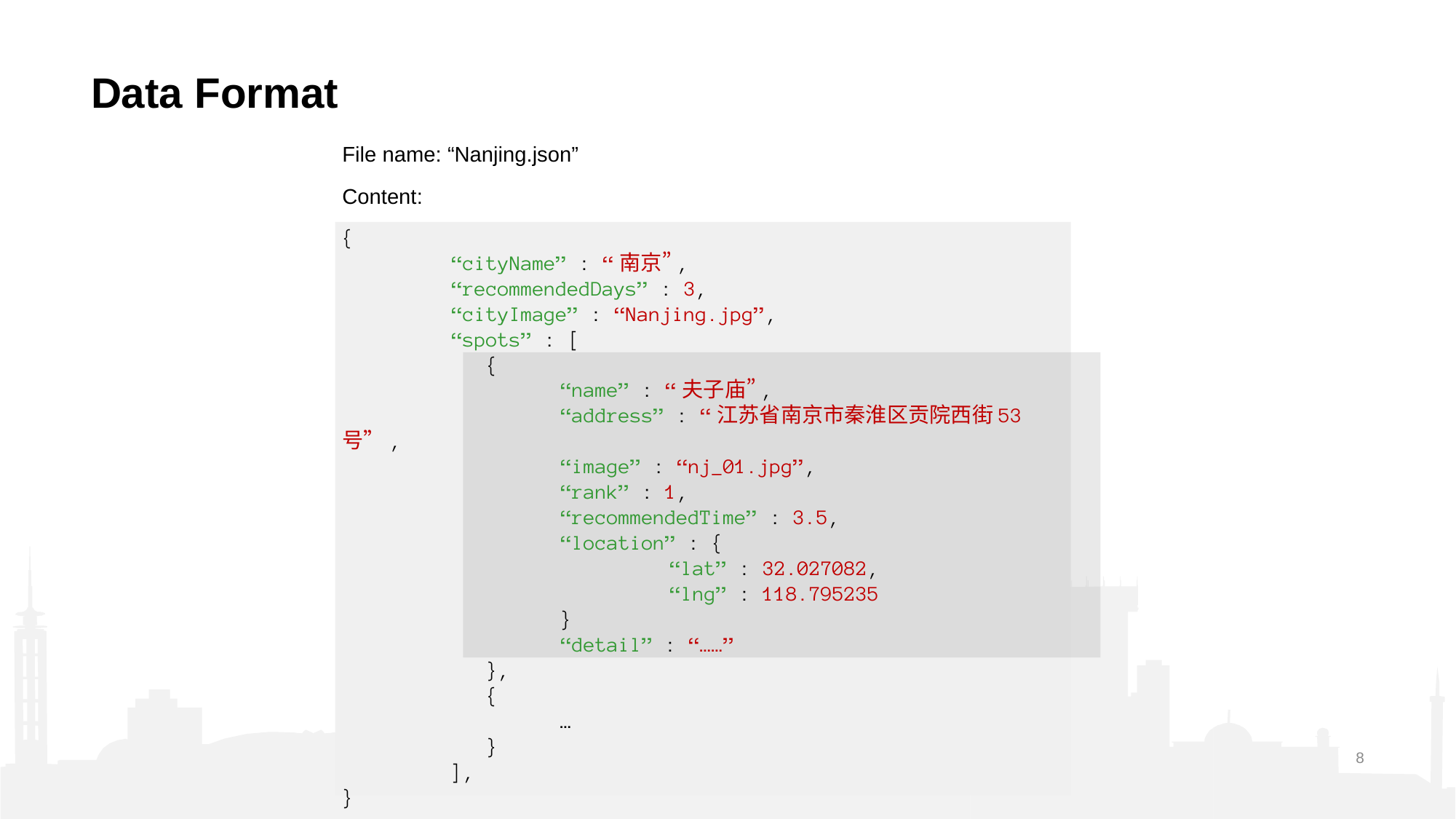

# Data Format
File name: “Nanjing.json”
Content:

{
	“cityName” : “南京”,
	“recommendedDays” : 3,
	“cityImage” : “Nanjing.jpg”,
	“spots” : [
	   {
		“name” : “夫子庙”,
		“address” : “江苏省南京市秦淮区贡院西街53号”,
		“image” : “nj_01.jpg”,
		“rank” : 1,
		“recommendedTime” : 3.5,
		“location” : {
			“lat” : 32.027082,
			“lng” : 118.795235
		}
		“detail” : “……”
	   },
	   {
		…
	   }
	],
}

8